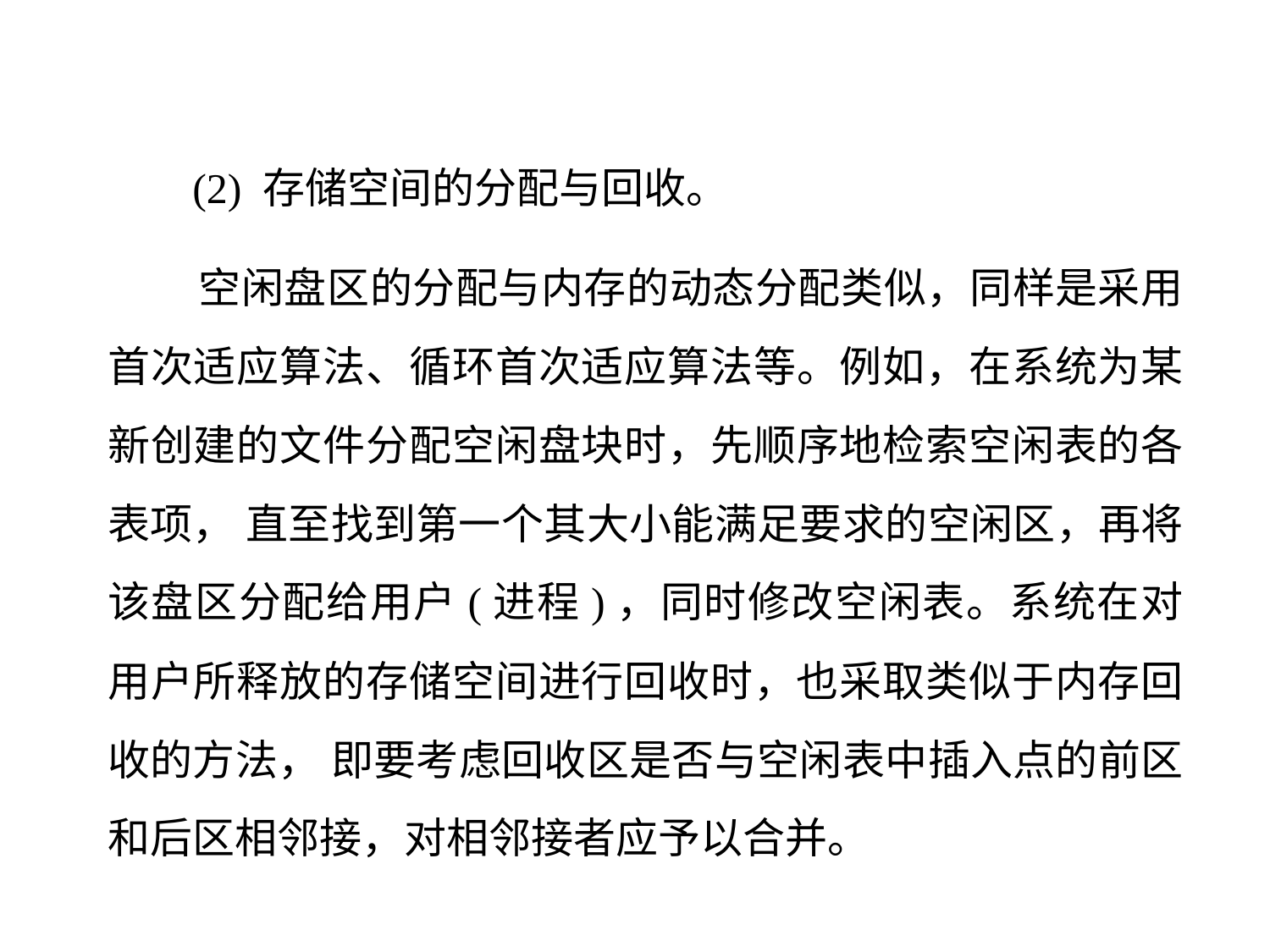

(2) 存储空间的分配与回收。
        空闲盘区的分配与内存的动态分配类似，同样是采用首次适应算法、循环首次适应算法等。例如，在系统为某新创建的文件分配空闲盘块时，先顺序地检索空闲表的各表项， 直至找到第一个其大小能满足要求的空闲区，再将该盘区分配给用户(进程)，同时修改空闲表。系统在对用户所释放的存储空间进行回收时，也采取类似于内存回收的方法， 即要考虑回收区是否与空闲表中插入点的前区和后区相邻接，对相邻接者应予以合并。